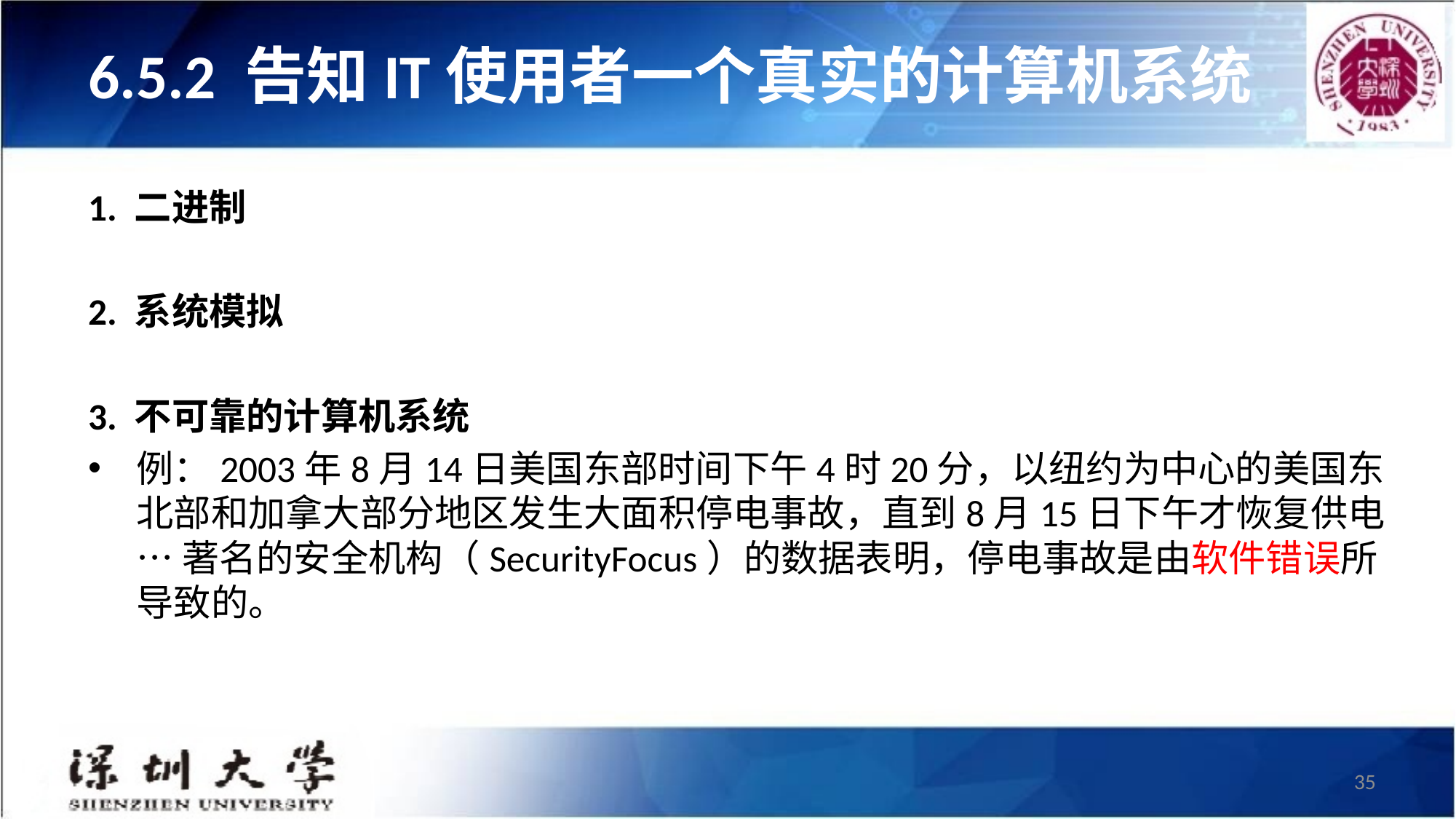

# 6.5.2 告知IT使用者一个真实的计算机系统
1. 二进制

2. 系统模拟

3. 不可靠的计算机系统
例：2003年8月14日美国东部时间下午4时20分，以纽约为中心的美国东北部和加拿大部分地区发生大面积停电事故，直到8月15日下午才恢复供电 … 著名的安全机构（SecurityFocus）的数据表明，停电事故是由软件错误所导致的。
35